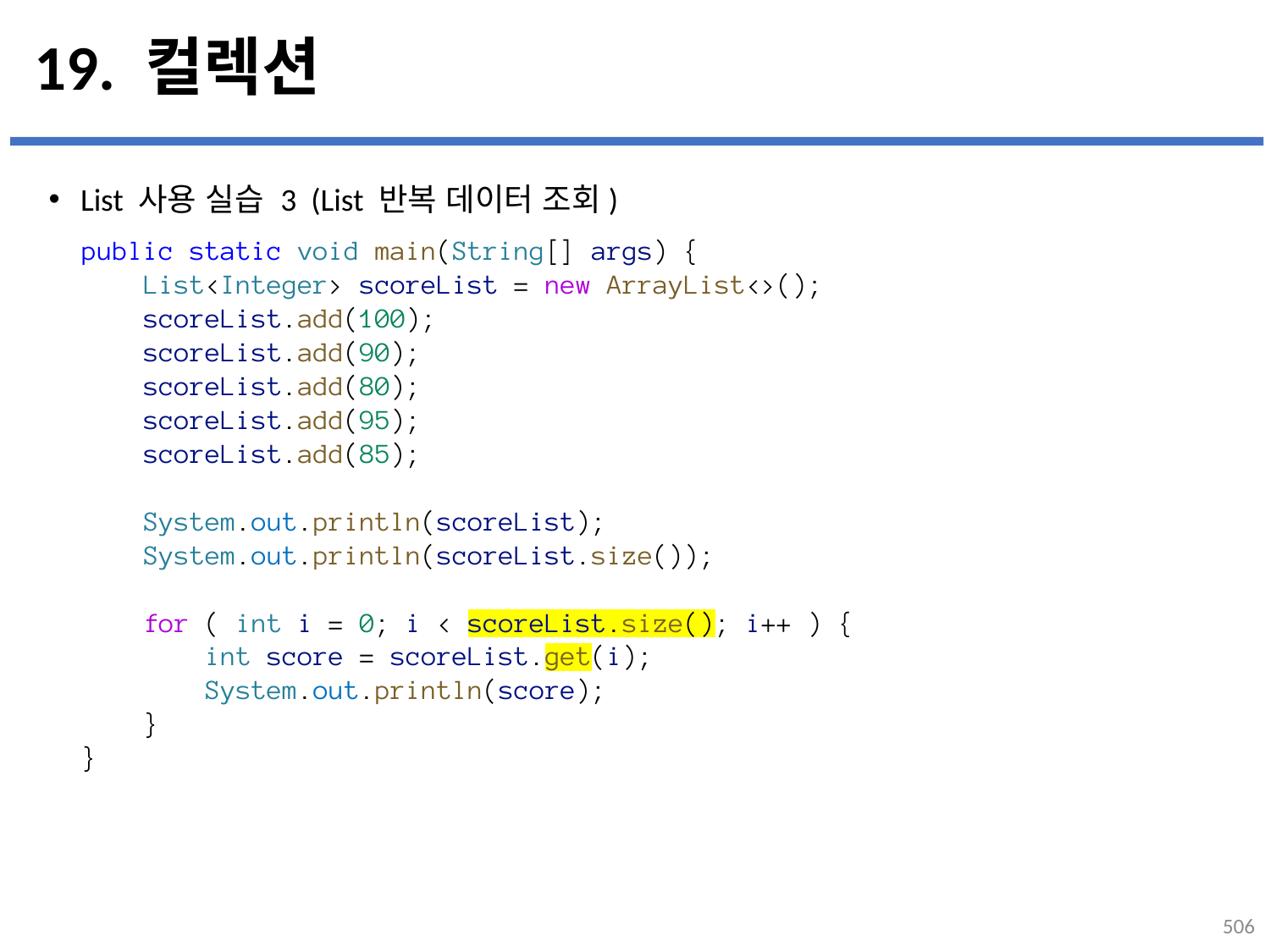

# 19. 컬렉션
List 사용 실습 3  (List 반복 데이터 조회)
public static void main(String[] args) {
    List<Integer> scoreList = new ArrayList<>();
    scoreList.add(100);
    scoreList.add(90);
    scoreList.add(80);
    scoreList.add(95);
    scoreList.add(85);
    System.out.println(scoreList);
    System.out.println(scoreList.size());
    for ( int i = 0; i < scoreList.size(); i++ ) {
        int score = scoreList.get(i);
        System.out.println(score);
    }
}
506